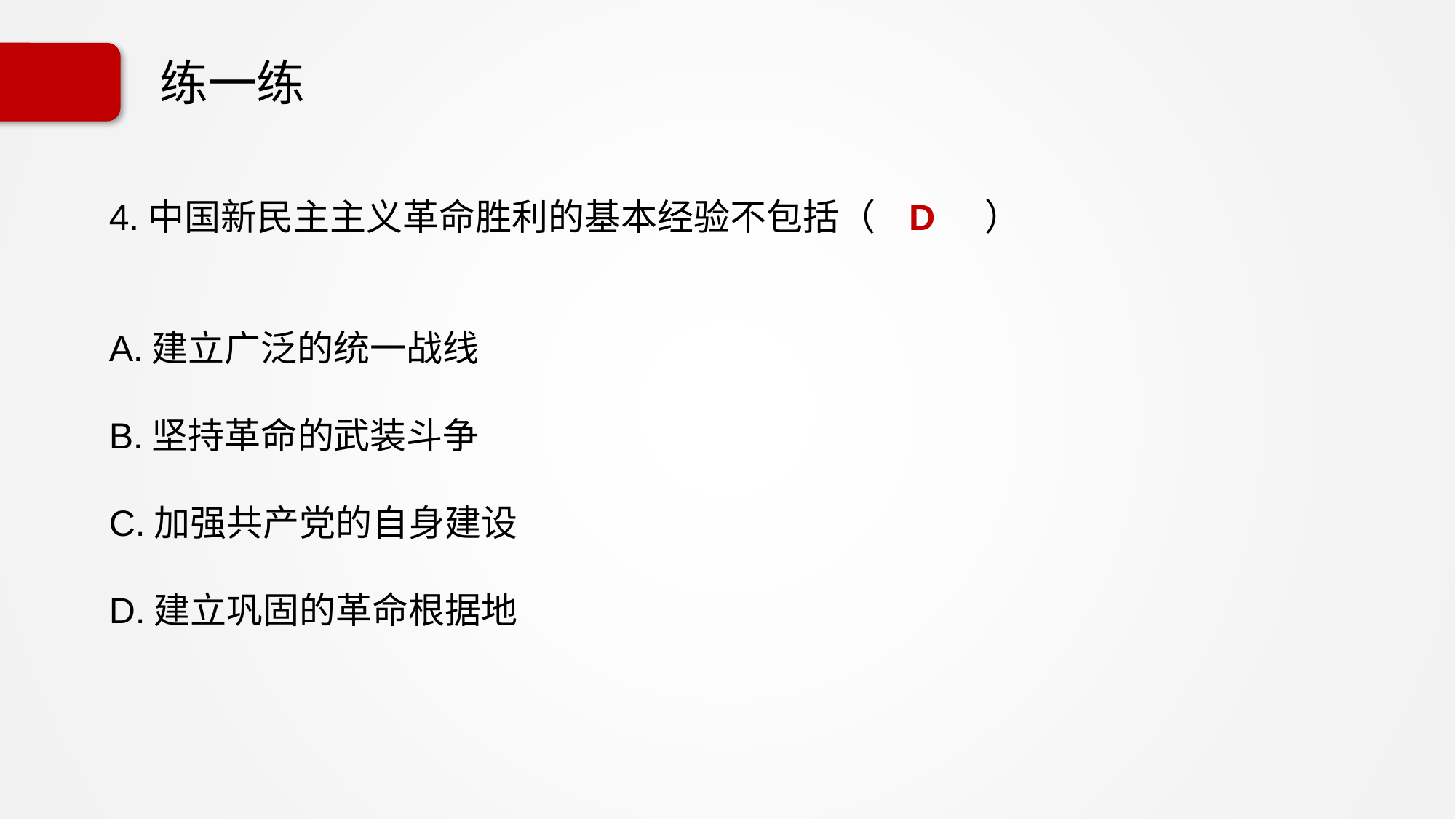

# 练一练
4.中国新民主主义革命胜利的基本经验不包括（   D    ）

A.建立广泛的统一战线

B.坚持革命的武装斗争

C.加强共产党的自身建设

D.建立巩固的革命根据地